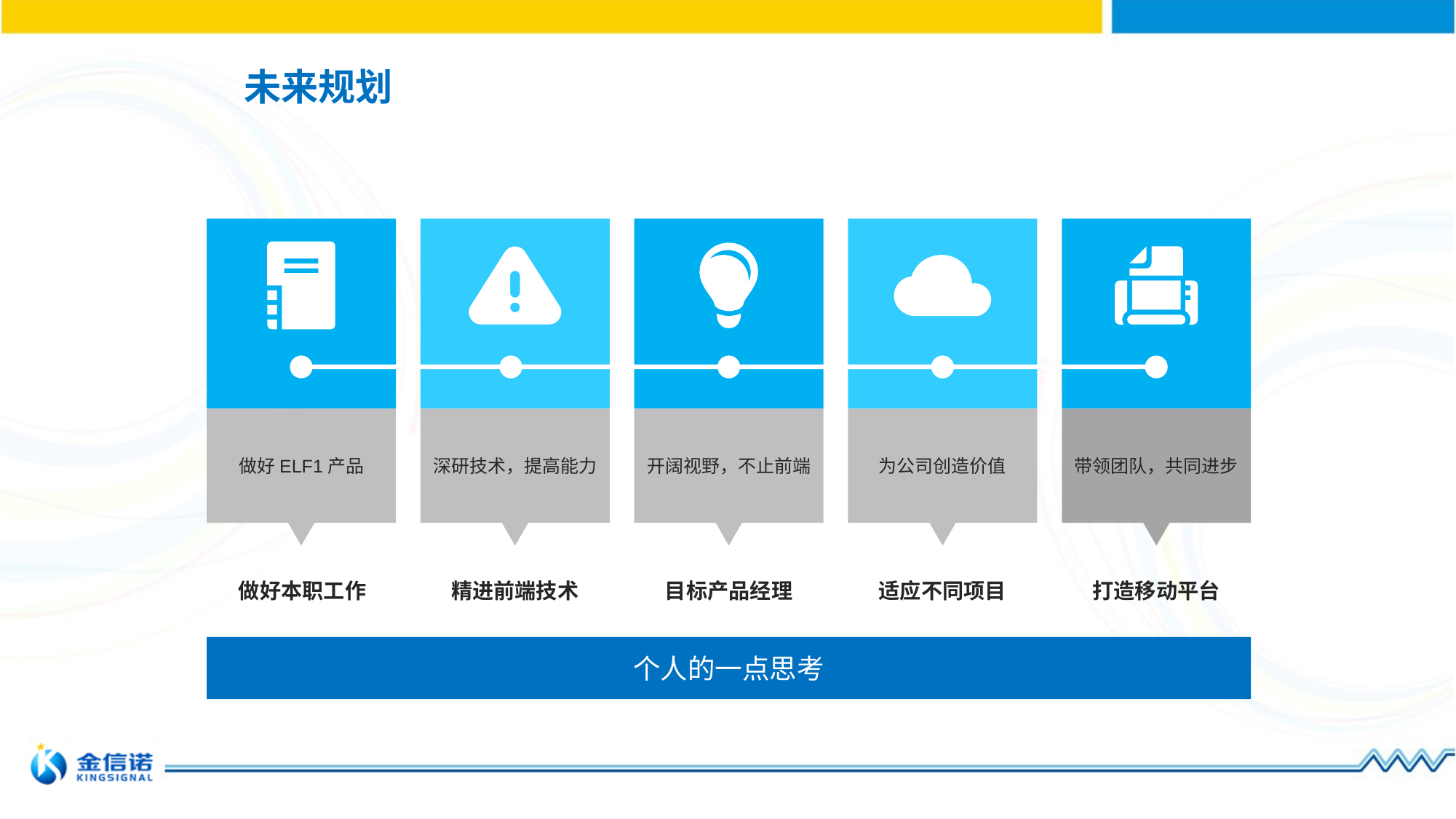

# 未来规划

做好ELF1产品
深研技术，提高能力
开阔视野，不止前端
为公司创造价值
带领团队，共同进步

做好本职工作
精进前端技术
目标产品经理
适应不同项目
打造移动平台
个人的一点思考